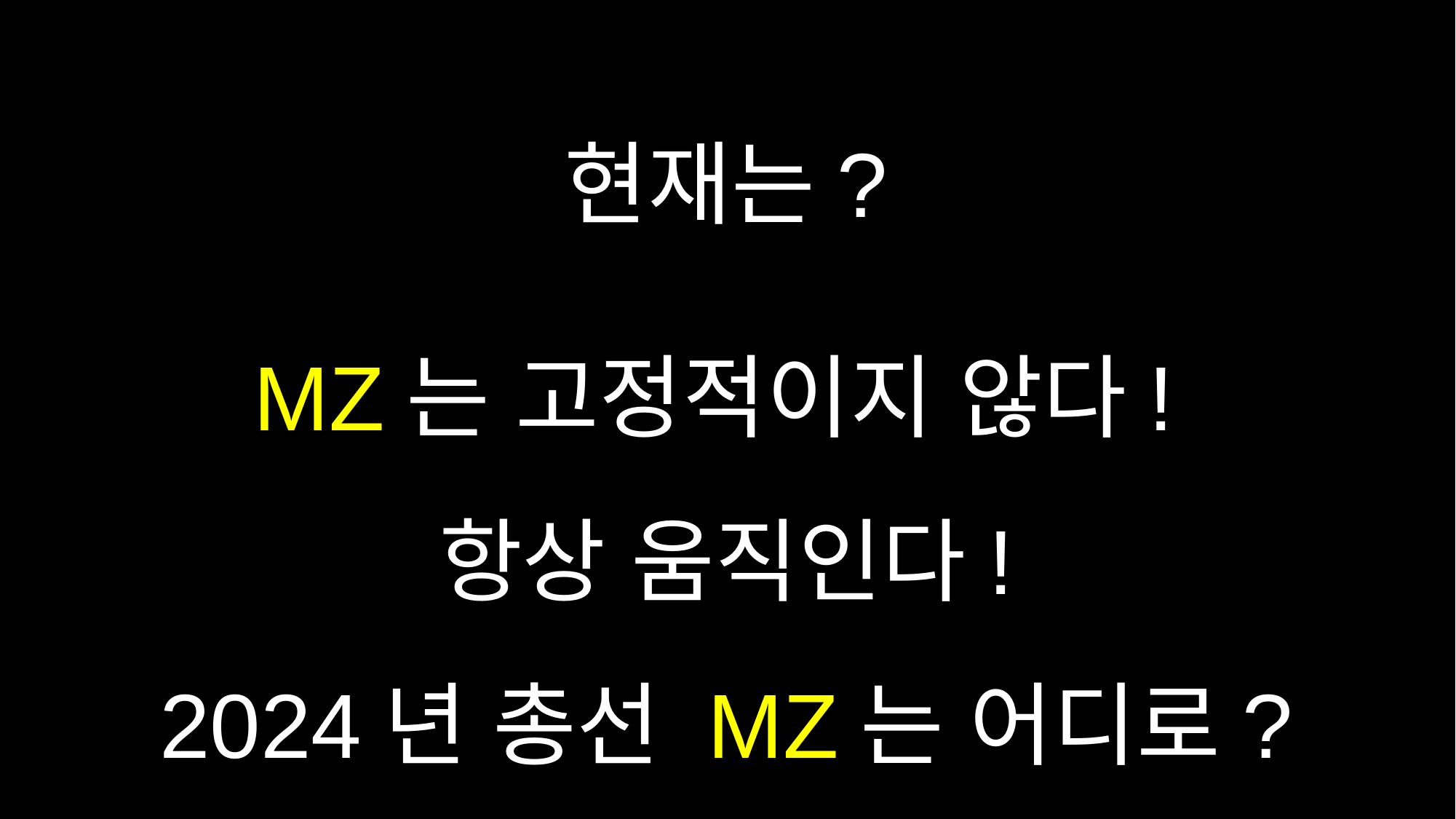

현재는?

MZ는 고정적이지 않다!
항상 움직인다!
2024년 총선 MZ는 어디로?